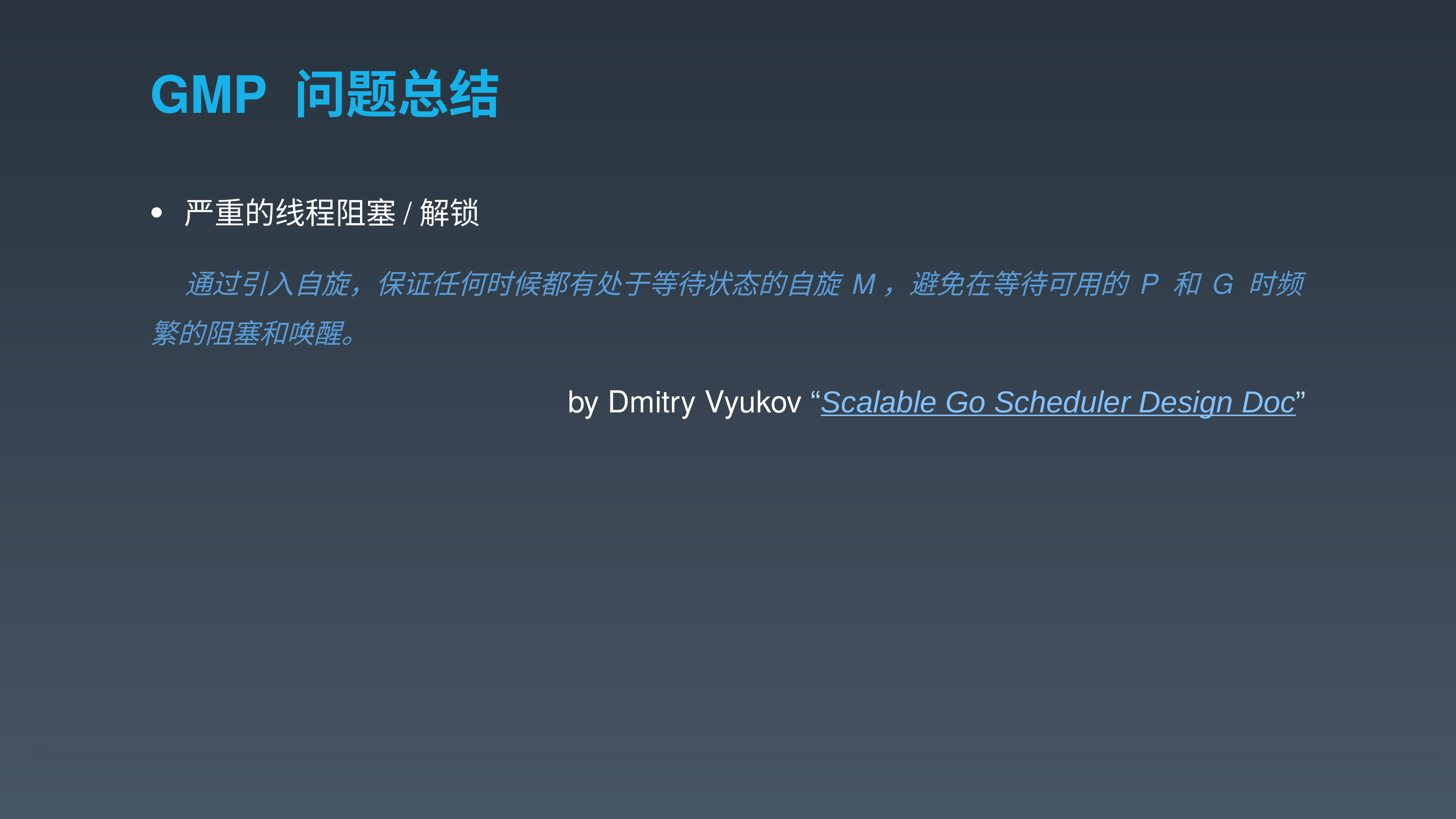

# GMP 问题总结
严重的线程阻塞/解锁
    通过引入自旋，保证任何时候都有处于等待状态的自旋 M，避免在等待可用的 P 和 G 时频繁的阻塞和唤醒。
by Dmitry Vyukov “Scalable Go Scheduler Design Doc”